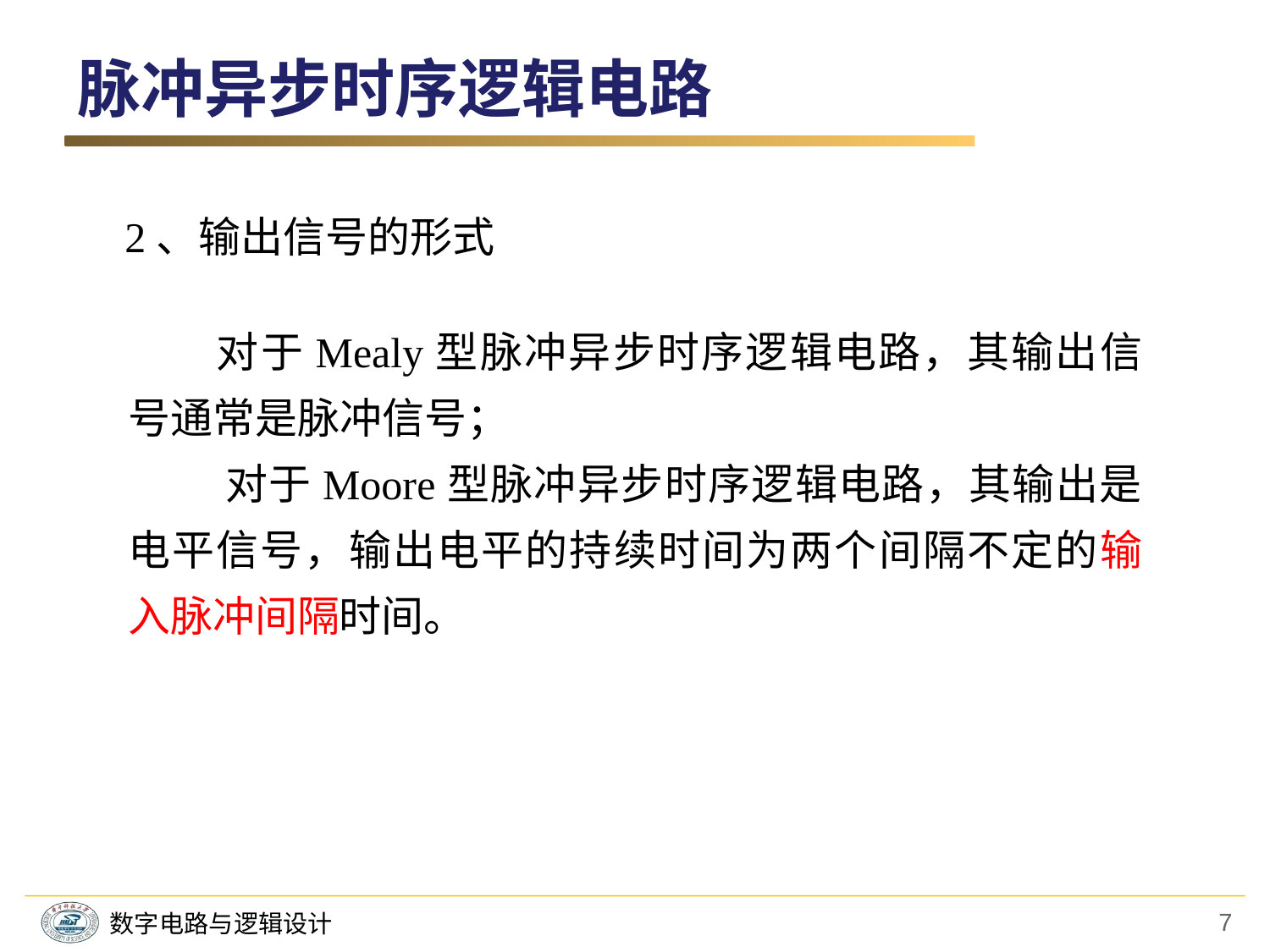

脉冲异步时序逻辑电路
2、输出信号的形式
　　对于Mealy型脉冲异步时序逻辑电路，其输出信号通常是脉冲信号；
        对于Moore型脉冲异步时序逻辑电路，其输出是电平信号，输出电平的持续时间为两个间隔不定的输入脉冲间隔时间。
7
数字电路与逻辑设计